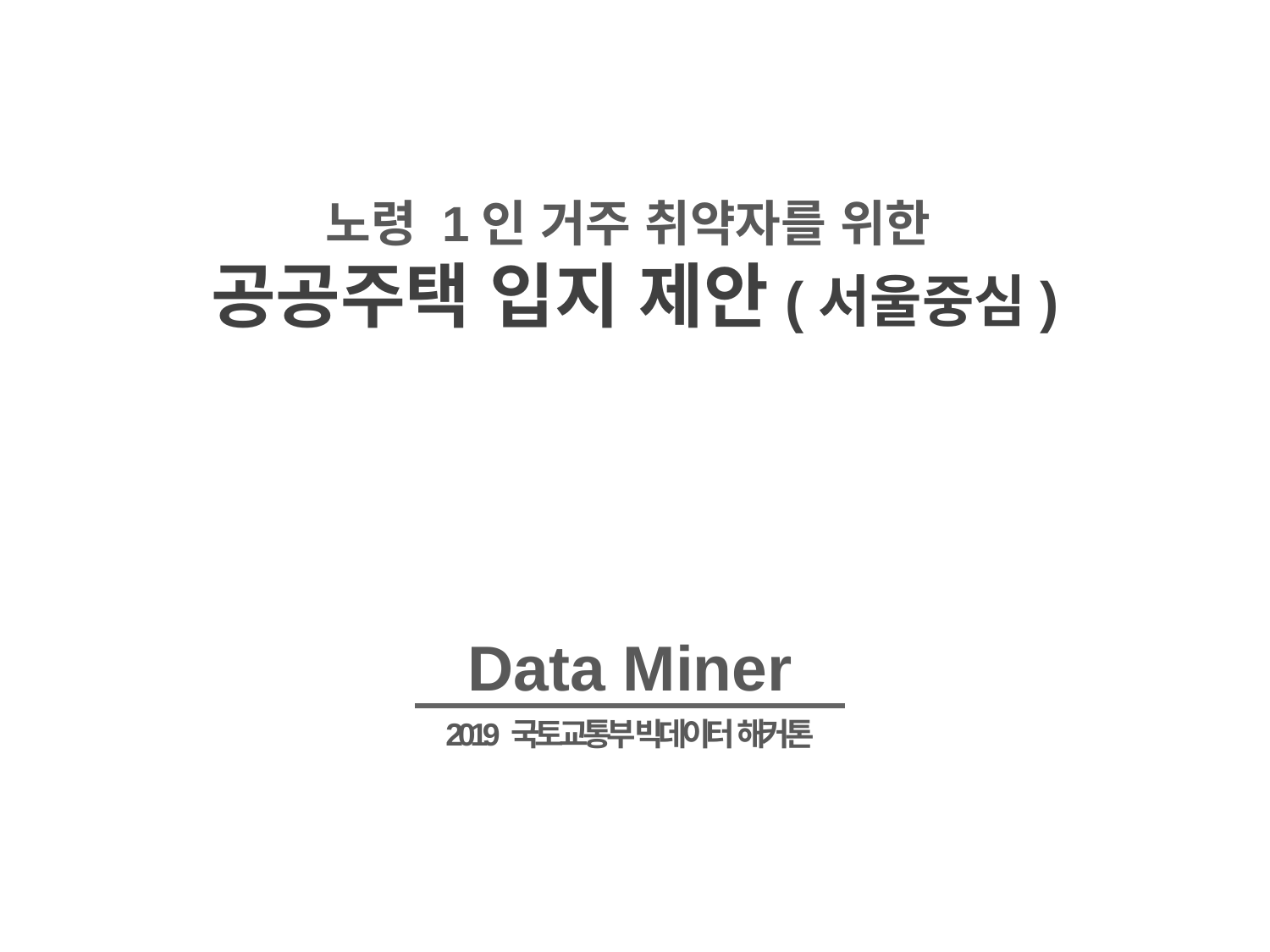

노령 1인 거주 취약자를 위한
공공주택 입지 제안(서울중심)
Data Miner
2019 국토교통부 빅데이터  해커톤